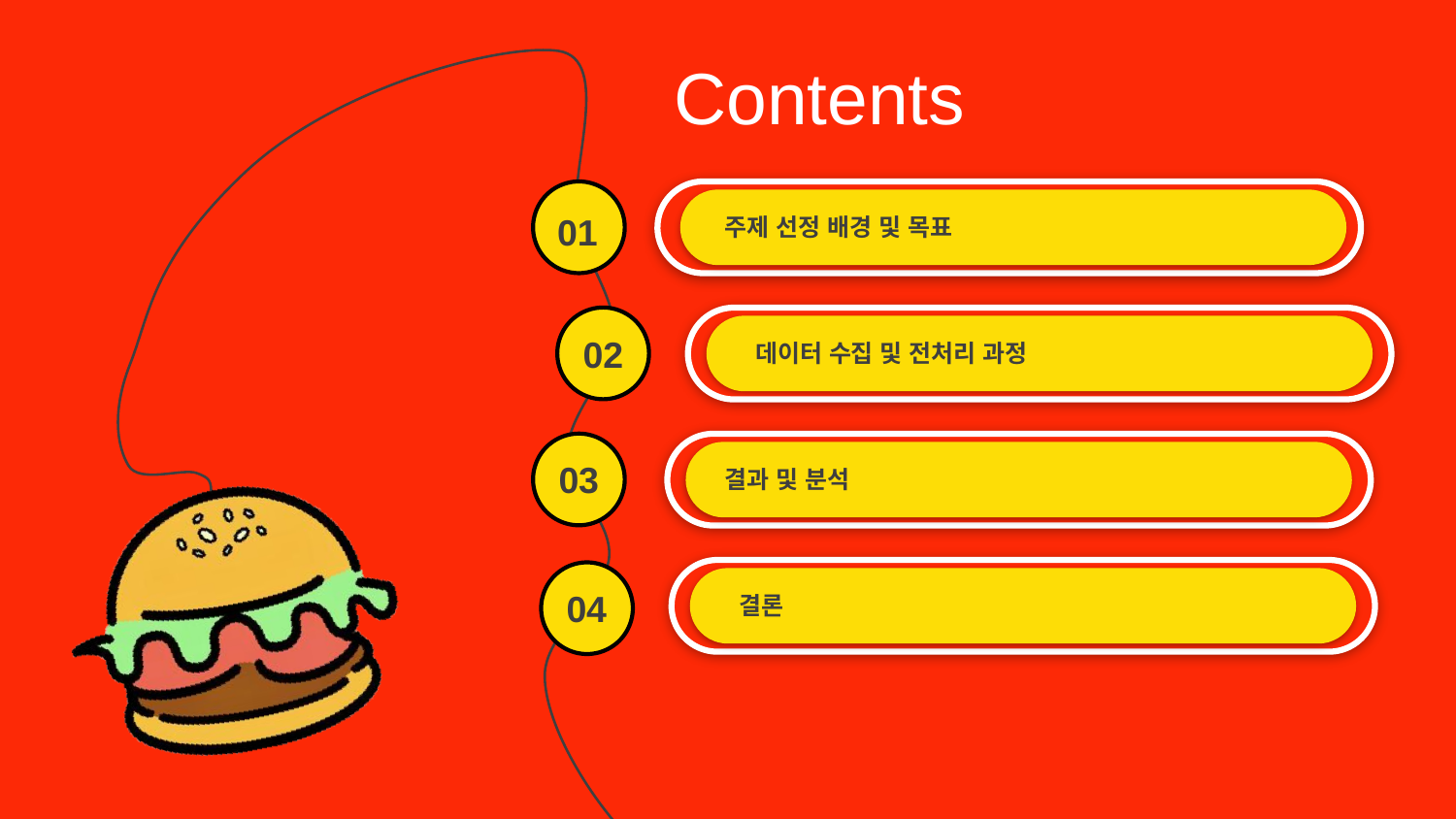

Contents

01
주제 선정 배경 및 목표

02
데이터 수집 및 전처리 과정

03
결과 및 분석

04
결론